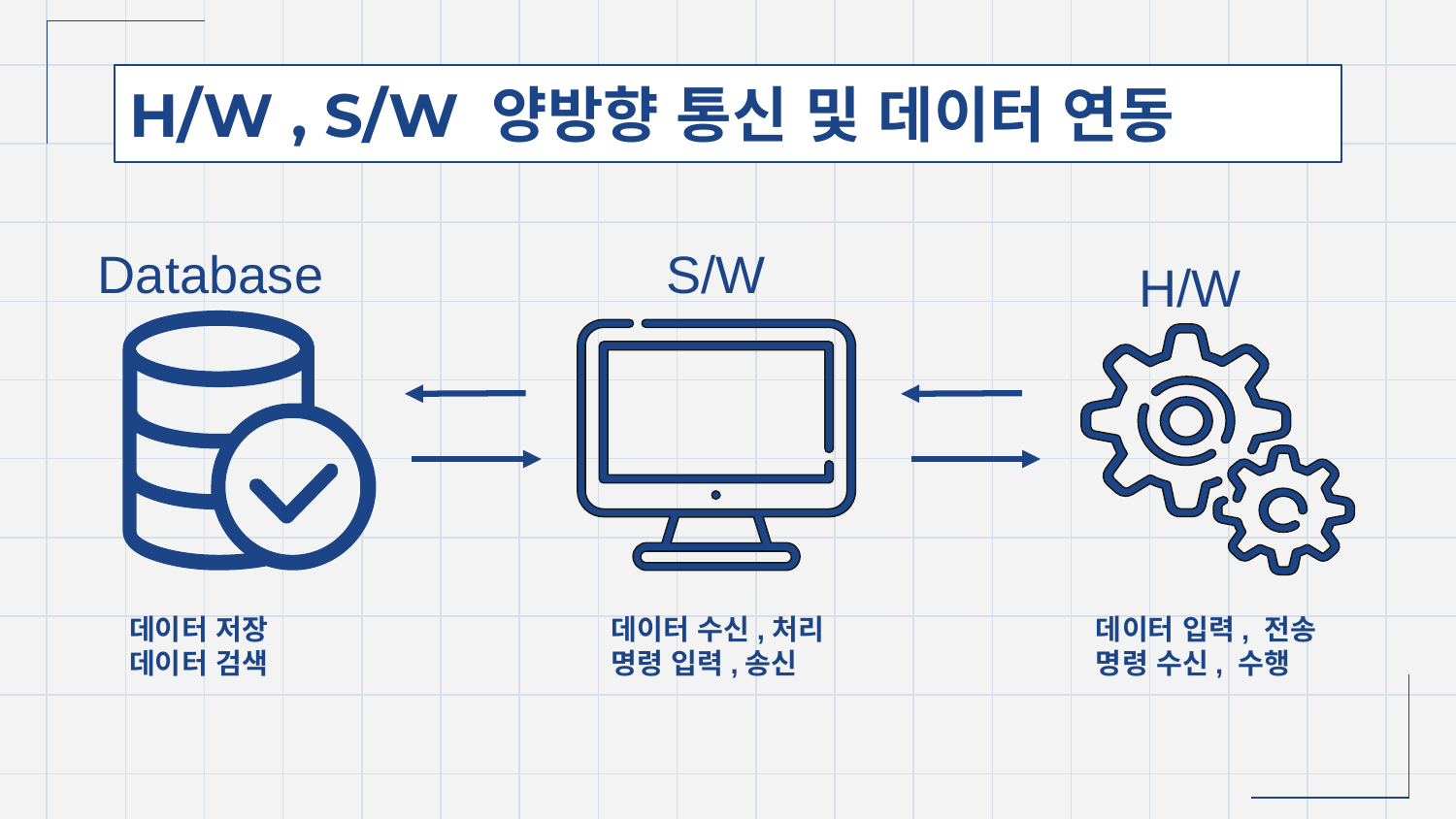

# H/W , S/W 양방향 통신 및 데이터 연동
Database

S/W

H/W

데이터 저장
데이터 검색
데이터 수신,처리
명령 입력,송신
데이터 입력, 전송
명령 수신, 수행